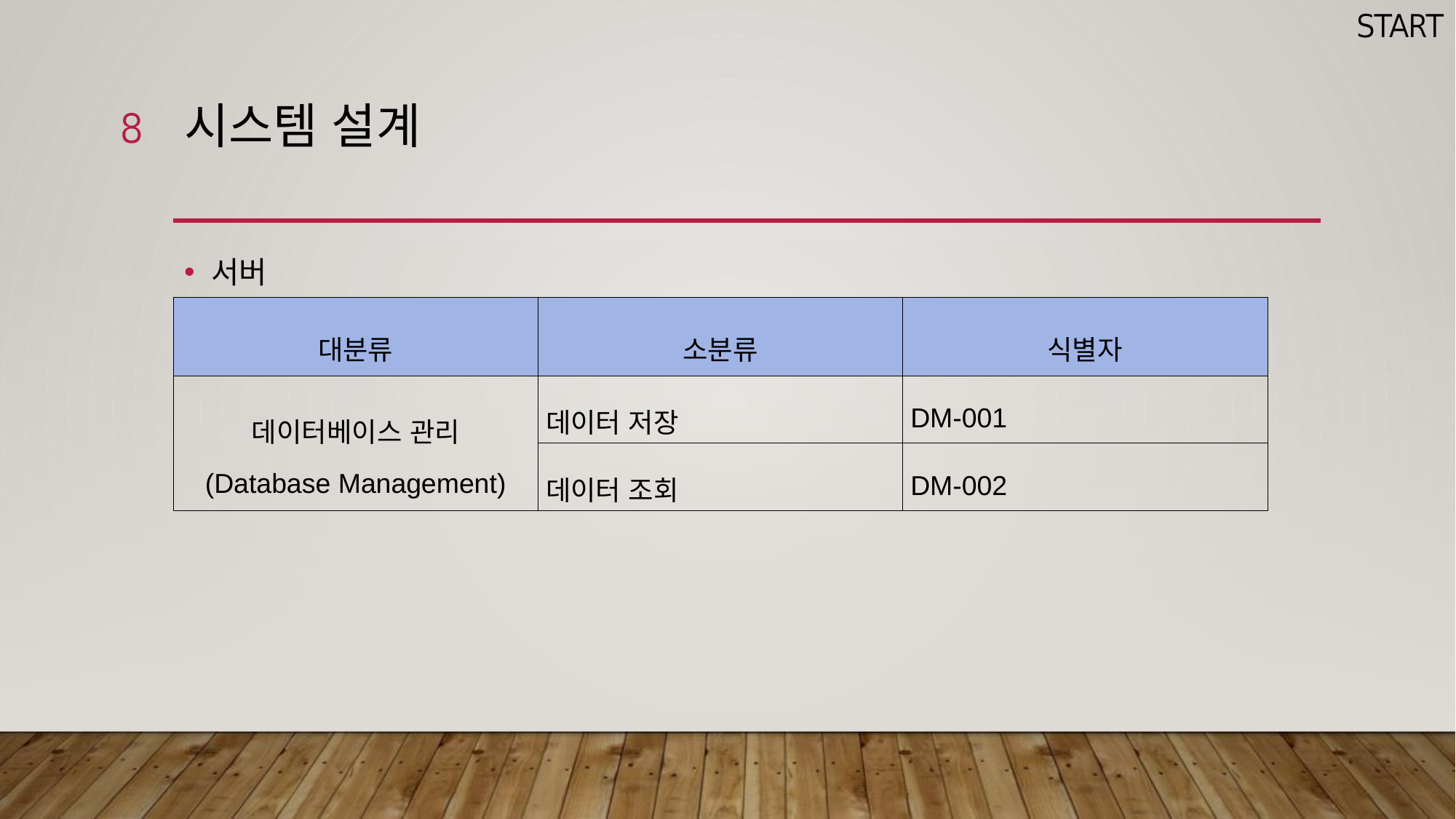

START

8
# 시스템 설계
서버
| 대분류 | 소분류 | 식별자 |
| --- | --- | --- |
| 데이터베이스 관리 (Database Management) | 데이터 저장 | DM-001 |
|  | 데이터 조회 | DM-002 |